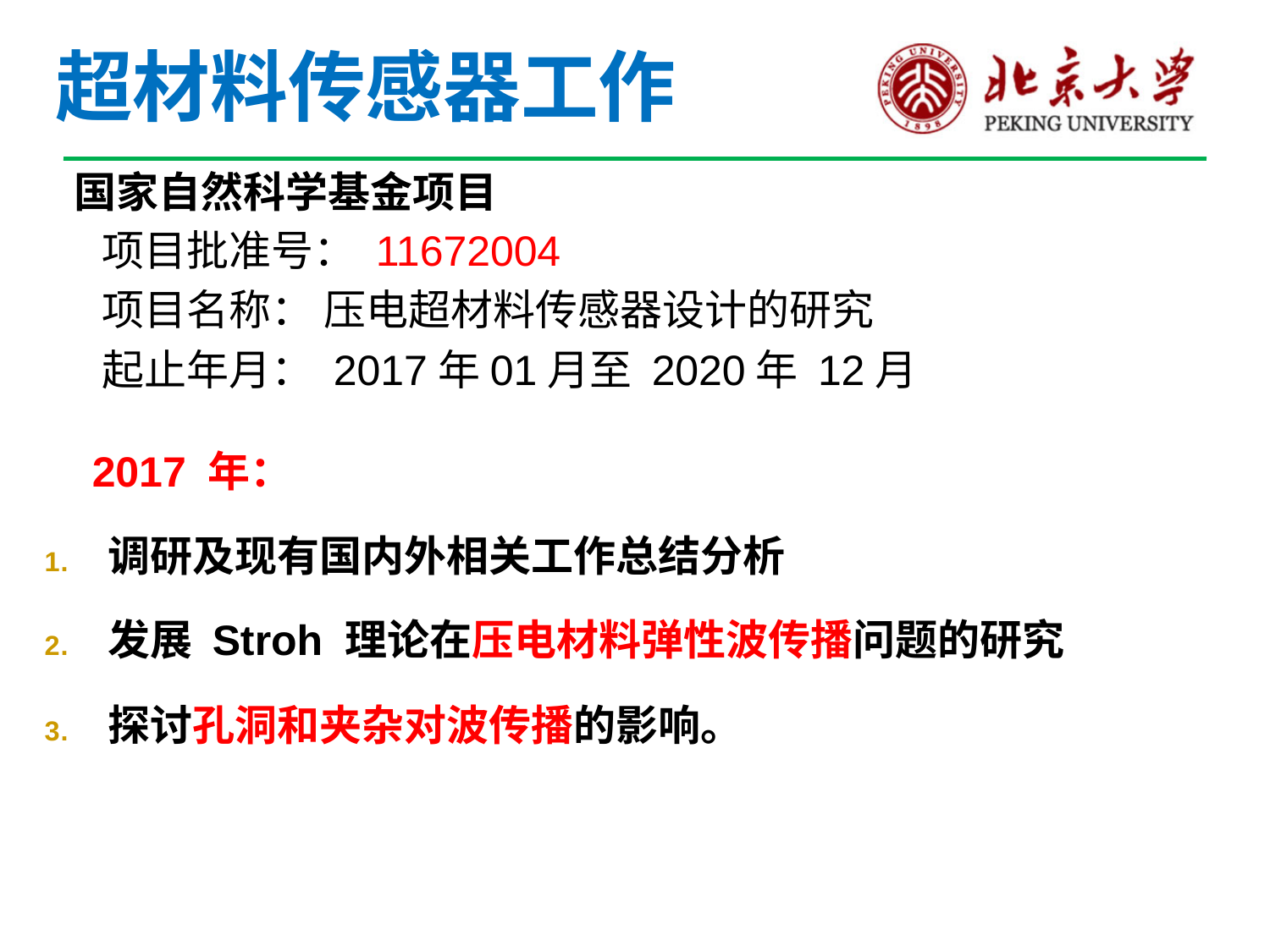

# 超材料传感器工作
  国家自然科学基金项目
     项目批准号： 11672004
     项目名称： 压电超材料传感器设计的研究
     起止年月： 2017年01月至 2020年 12月
2017 年：
调研及现有国内外相关工作总结分析
发展 Stroh 理论在压电材料弹性波传播问题的研究
探讨孔洞和夹杂对波传播的影响。